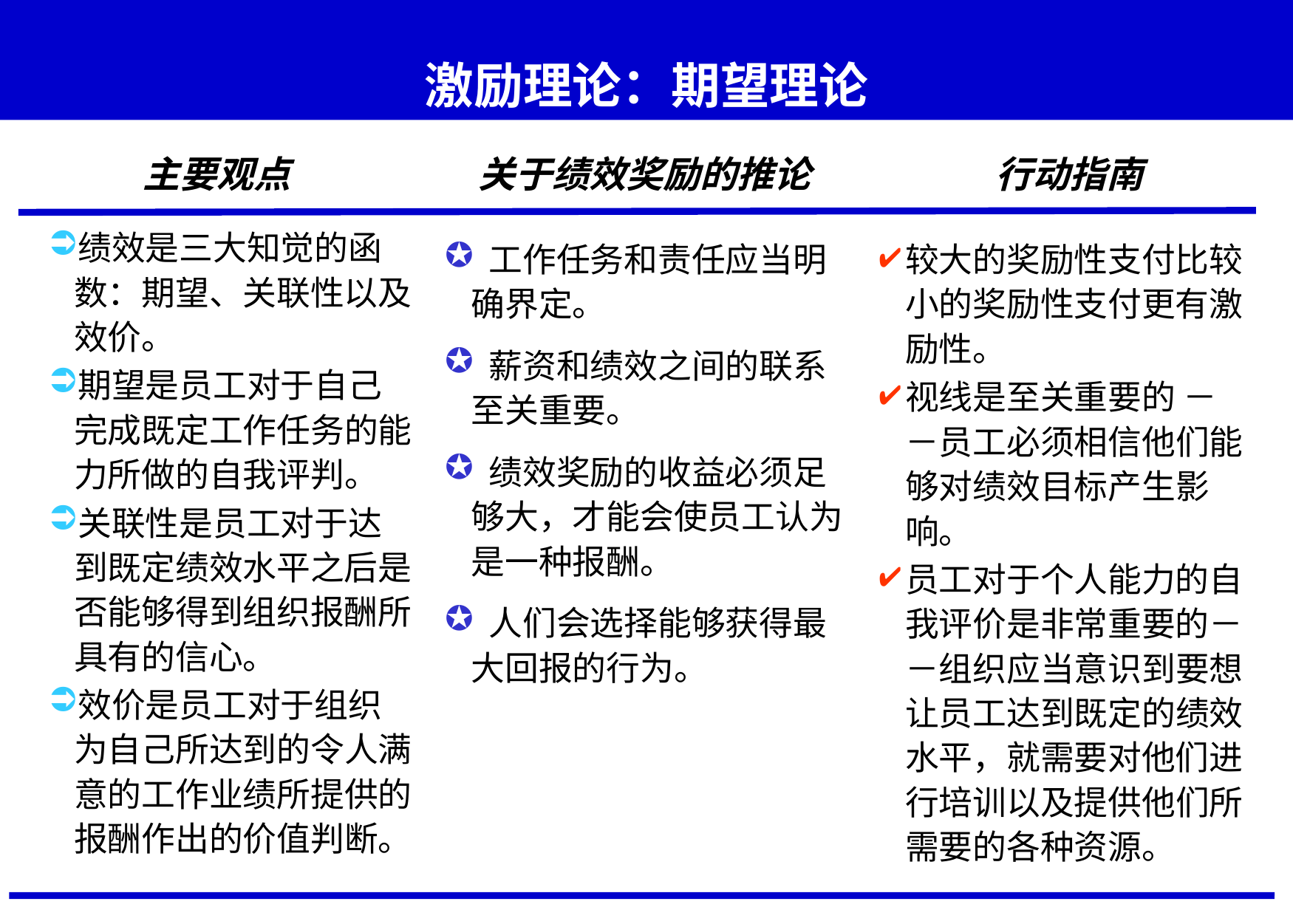

# 激励理论：期望理论
主要观点
关于绩效奖励的推论
行动指南

绩效是三大知觉的函数：期望、关联性以及效价。
期望是员工对于自己完成既定工作任务的能力所做的自我评判。
关联性是员工对于达到既定绩效水平之后是否能够得到组织报酬所具有的信心。
效价是员工对于组织为自己所达到的令人满意的工作业绩所提供的报酬作出的价值判断。
 工作任务和责任应当明确界定。
 薪资和绩效之间的联系至关重要。
 绩效奖励的收益必须足够大，才能会使员工认为是一种报酬。
 人们会选择能够获得最大回报的行为。
较大的奖励性支付比较小的奖励性支付更有激励性。
视线是至关重要的 －－员工必须相信他们能够对绩效目标产生影响。
员工对于个人能力的自我评价是非常重要的－－组织应当意识到要想让员工达到既定的绩效水平，就需要对他们进行培训以及提供他们所需要的各种资源。